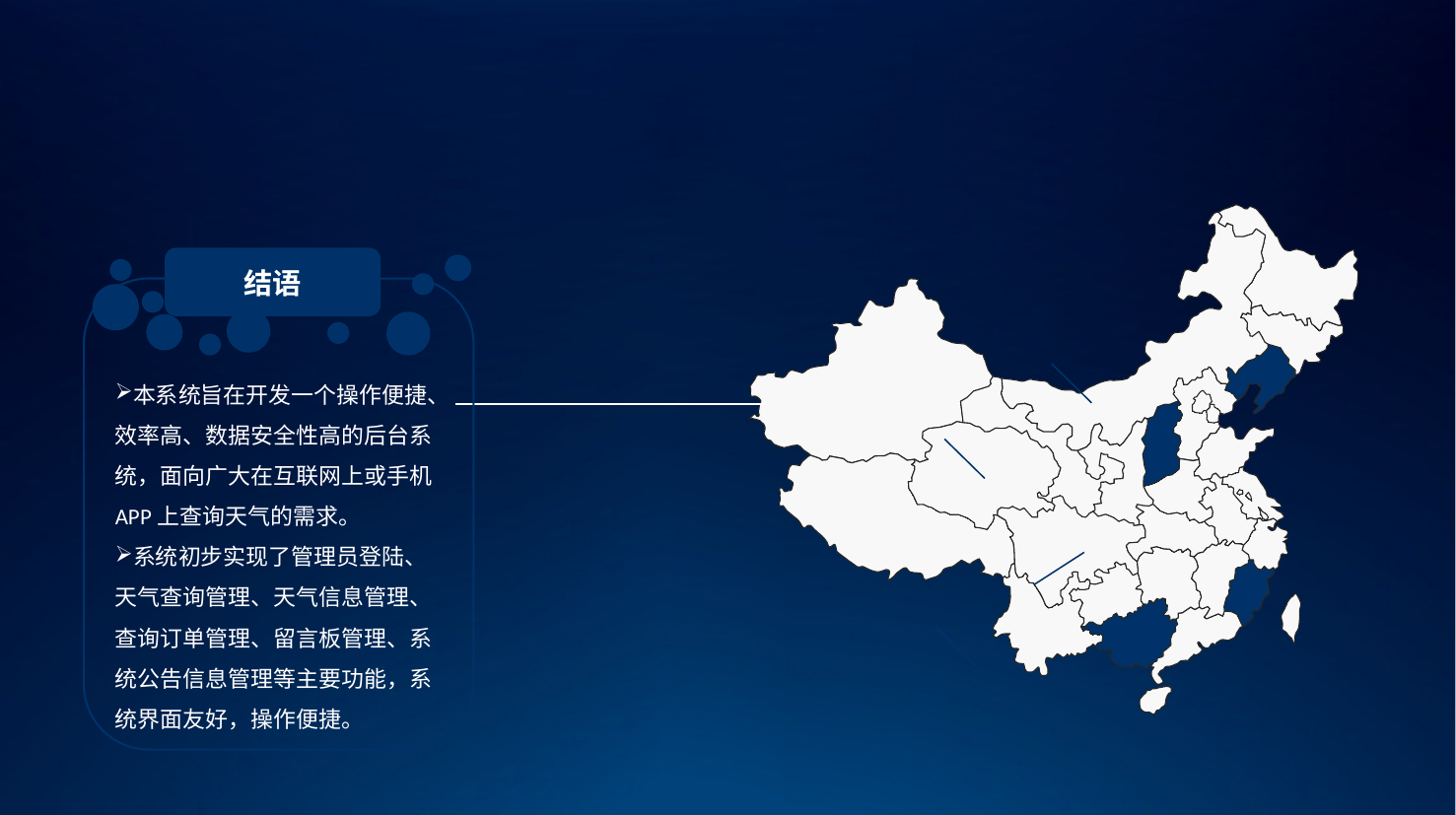

结语

本系统旨在开发一个操作便捷、效率高、数据安全性高的后台系统，面向广大在互联网上或手机APP上查询天气的需求。
系统初步实现了管理员登陆、天气查询管理、天气信息管理、查询订单管理、留言板管理、系统公告信息管理等主要功能，系统界面友好，操作便捷。